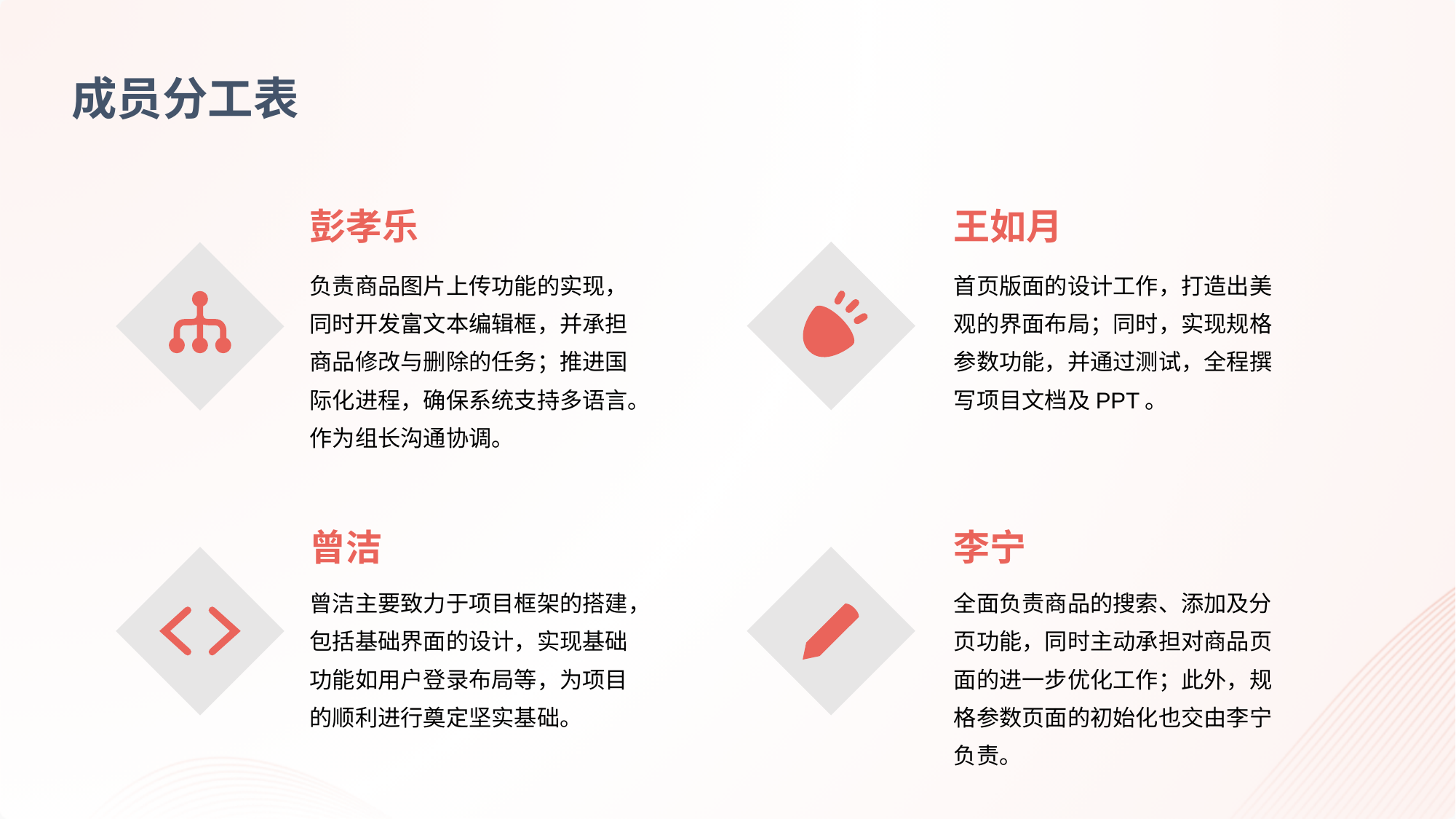

成员分工表
彭孝乐
王如月
负责商品图片上传功能的实现，同时开发富文本编辑框，并承担商品修改与删除的任务；推进国际化进程，确保系统支持多语言。作为组长沟通协调。
首页版面的设计工作，打造出美观的界面布局；同时，实现规格参数功能，并通过测试，全程撰写项目文档及PPT。

曾洁
李宁

曾洁主要致力于项目框架的搭建，包括基础界面的设计，实现基础功能如用户登录布局等，为项目的顺利进行奠定坚实基础。
全面负责商品的搜索、添加及分页功能，同时主动承担对商品页面的进一步优化工作；此外，规格参数页面的初始化也交由李宁负责。